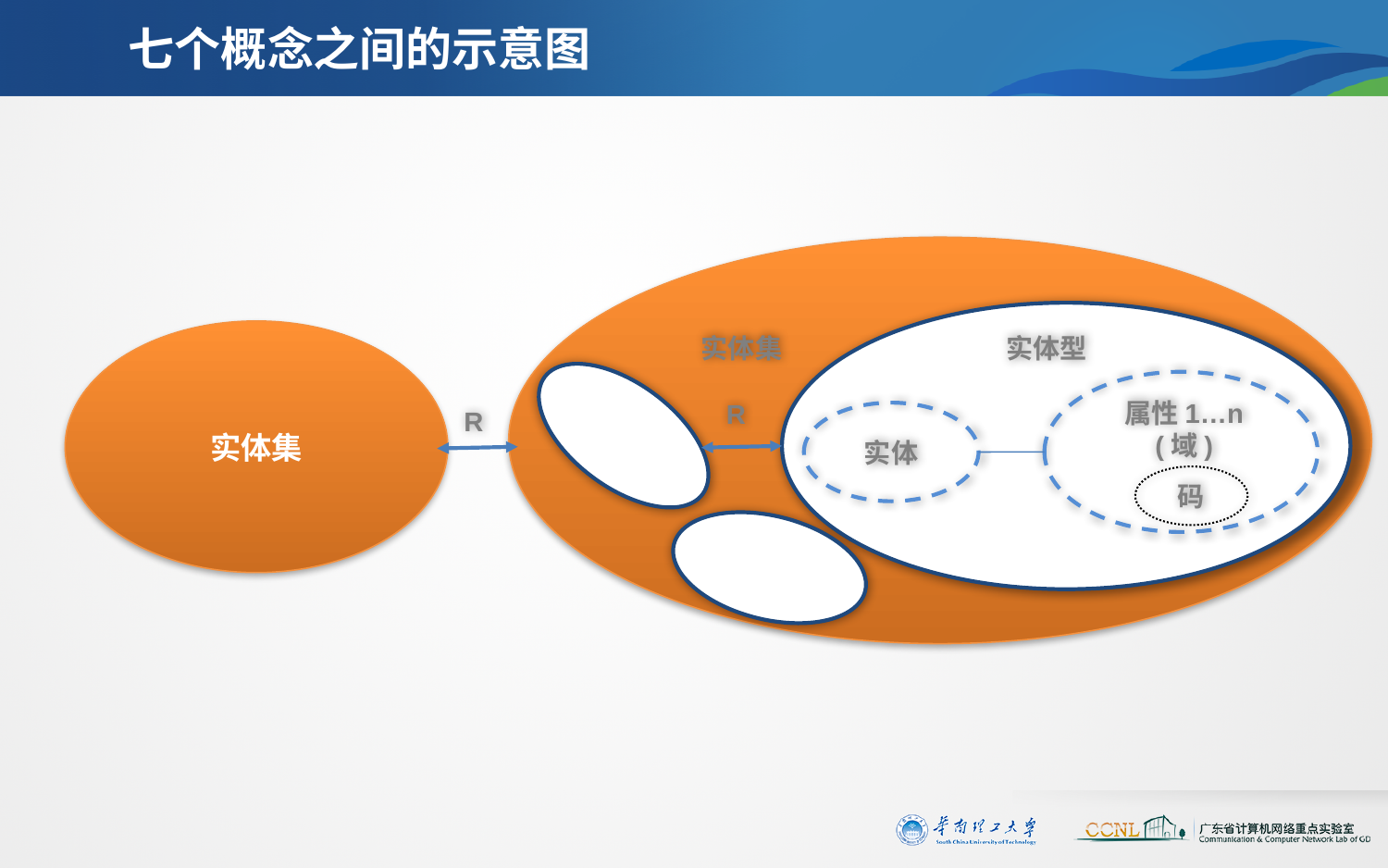

# 七个概念之间的示意图

实体集
实体集
实体集
实体型

属性1…n(域)
码
实体集
R
R
实体
实体集